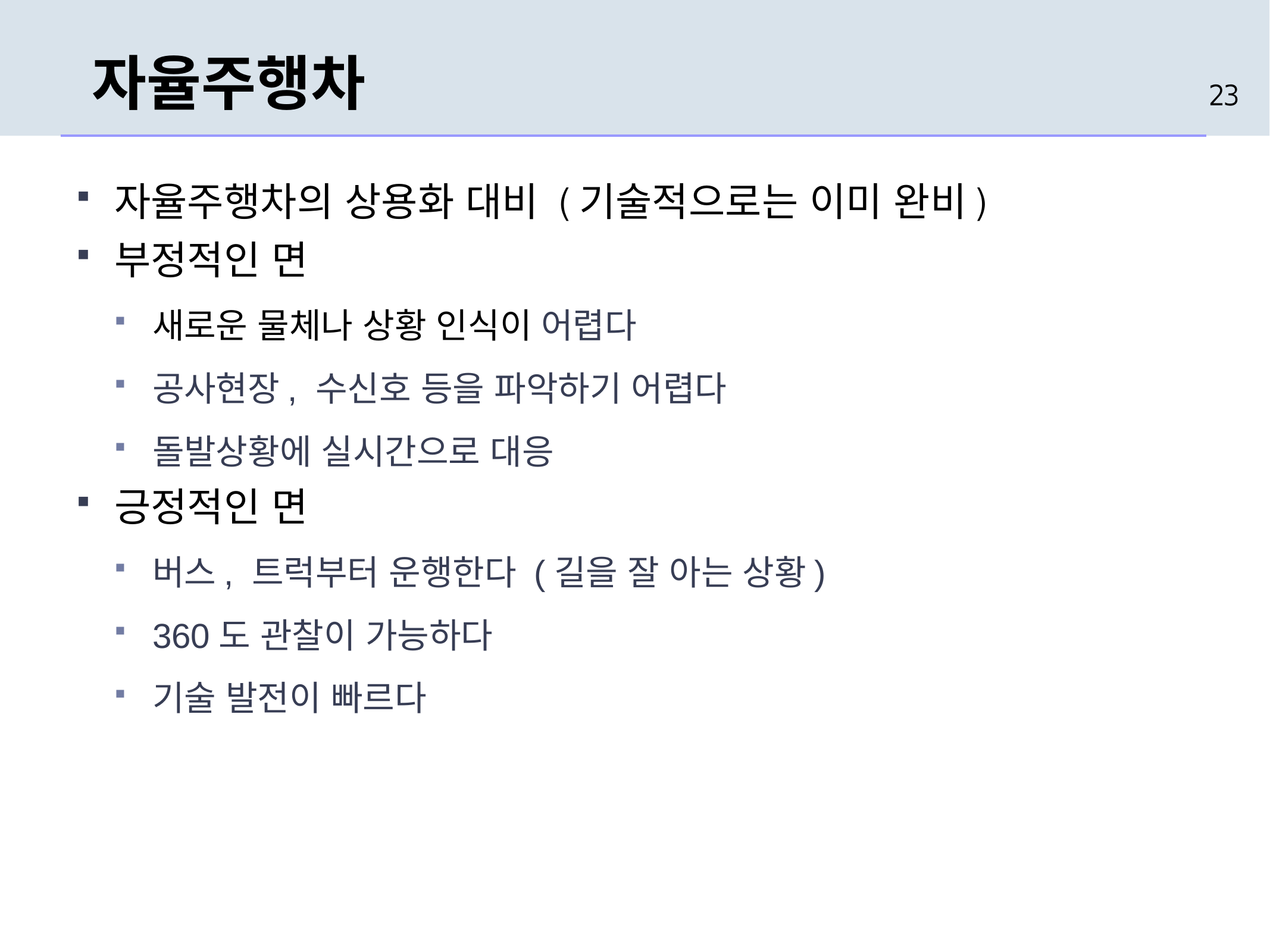

# 자율주행차
23
자율주행차의 상용화 대비 (기술적으로는 이미 완비)
부정적인 면
새로운 물체나 상황 인식이 어렵다
공사현장, 수신호 등을 파악하기 어렵다
돌발상황에 실시간으로 대응
긍정적인 면
버스, 트럭부터 운행한다 (길을 잘 아는 상황)
360도 관찰이 가능하다
기술 발전이 빠르다